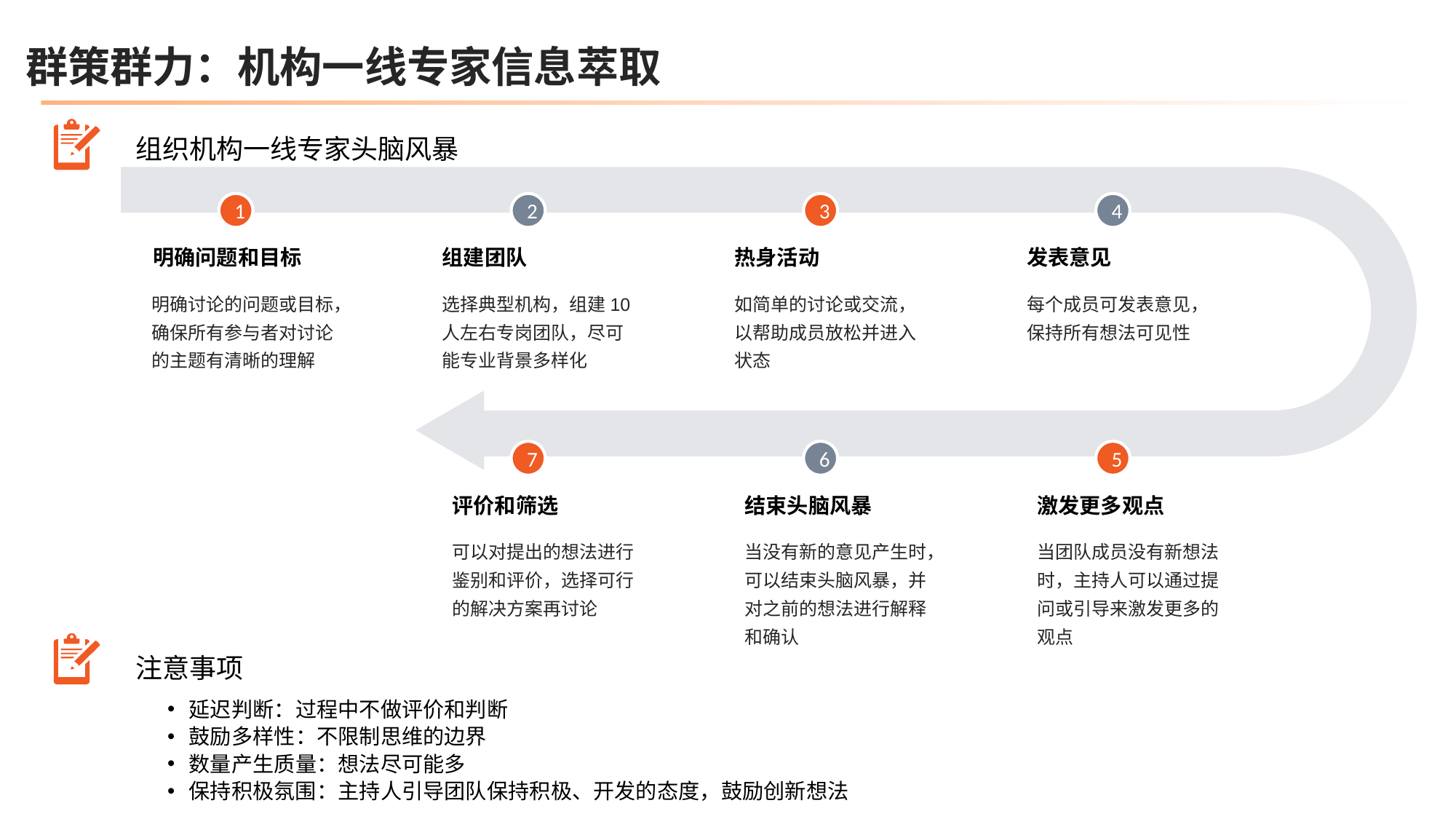

群策群力：机构一线专家信息萃取

组织机构一线专家头脑风暴

1
2
3
4
明确问题和目标
明确讨论的问题或目标，‌确保所有参与者对讨论的主题有清晰的理解
组建团队
选择典型机构，组建10人左右专岗团队，尽可能专业背景多样化
热身活动
如简单的讨论或交流，‌以帮助成员放松并进入状态
发表意见
每个成员可发表意见，保持所有想法可见性
7
6
5
评价和筛选
可以对提出的想法进行鉴别和评价，‌选择可行的解决方案再讨论
结束头脑风暴
当没有新的意见产生时，‌可以结束头脑风暴，‌并对之前的想法进行解释和确认
激发更多观点
当团队成员没有新想法时，‌主持人可以通过提问或引导来激发更多的观点

注意事项
延迟判断：过程中不做评价和判断
鼓励多样性：不限制思维的边界
数量产生质量：想法尽可能多
保持积极氛围：主持人引导团队保持积极、开发的态度，鼓励创新想法